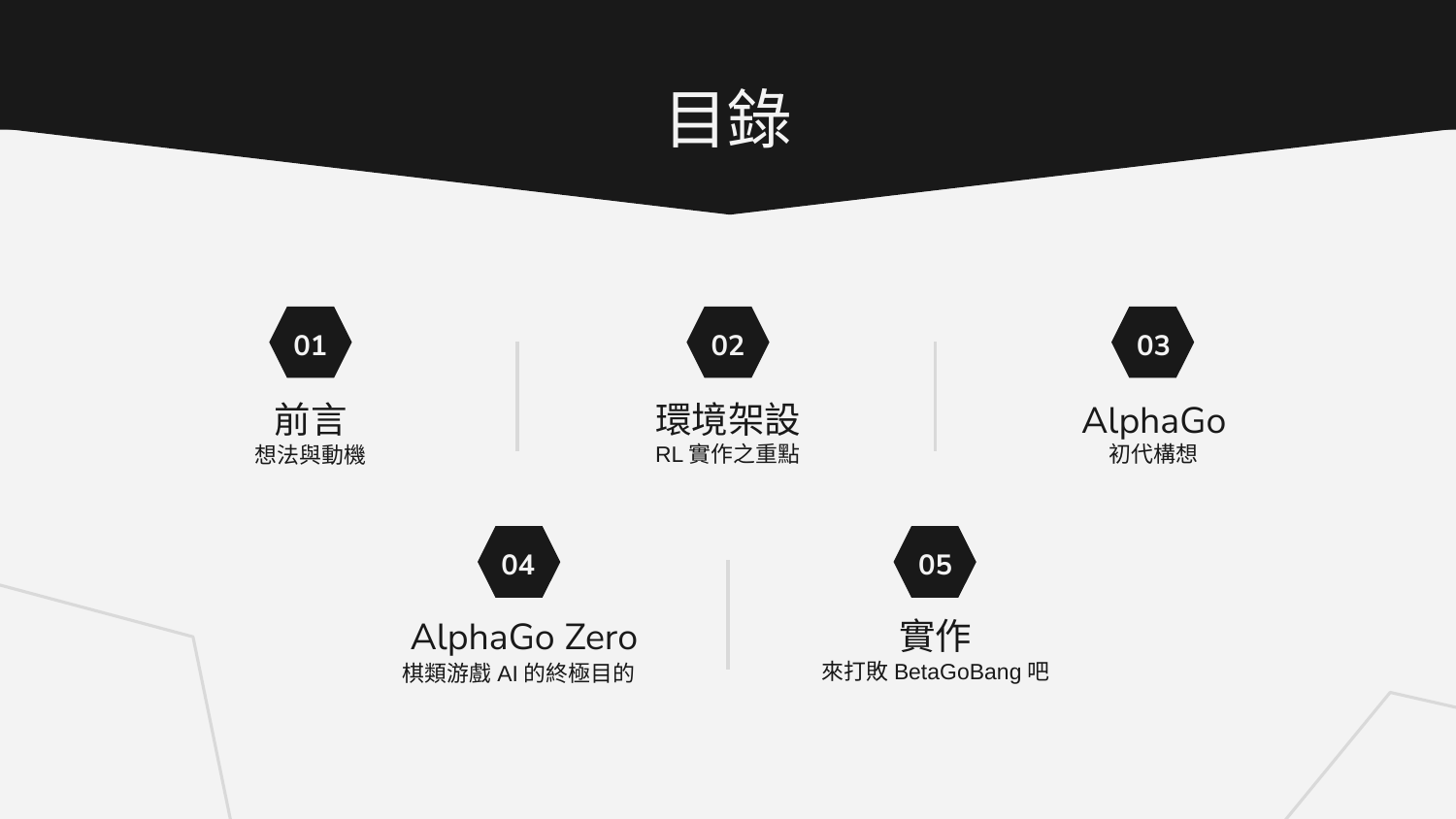

目錄
01
02
03
# 前言
環境架設
AlphaGo
RL實作之重點
初代構想
想法與動機
04
05
AlphaGo Zero
實作

來打敗BetaGoBang吧
棋類游戲AI的終極目的